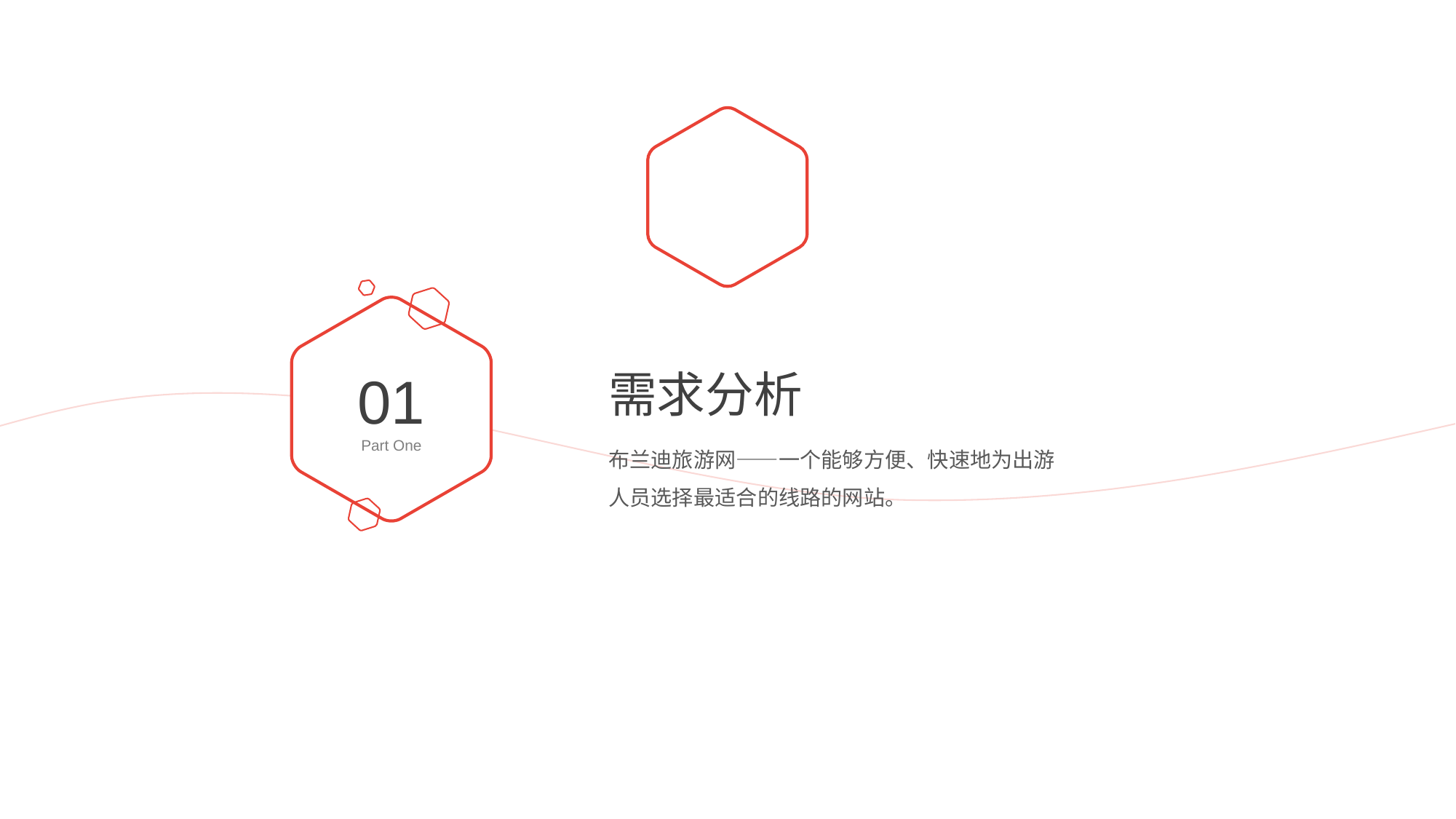

01
Part One
需求分析

布兰迪旅游网——一个能够方便、快速地为出游人员选择最适合的线路的网站。